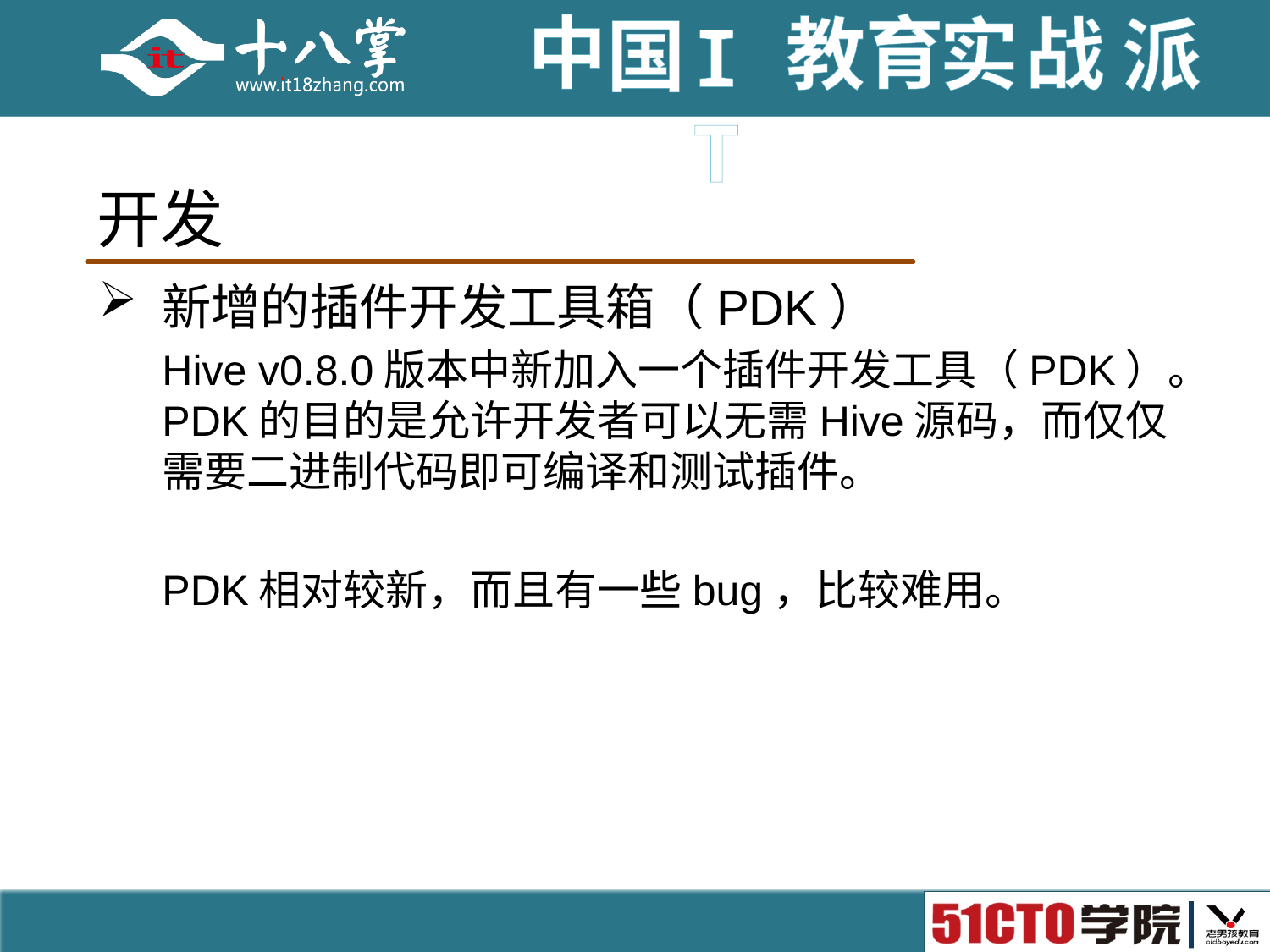

# 开发
新增的插件开发工具箱（PDK）
Hive v0.8.0版本中新加入一个插件开发工具（PDK）。PDK的目的是允许开发者可以无需Hive源码，而仅仅需要二进制代码即可编译和测试插件。

PDK相对较新，而且有一些bug，比较难用。